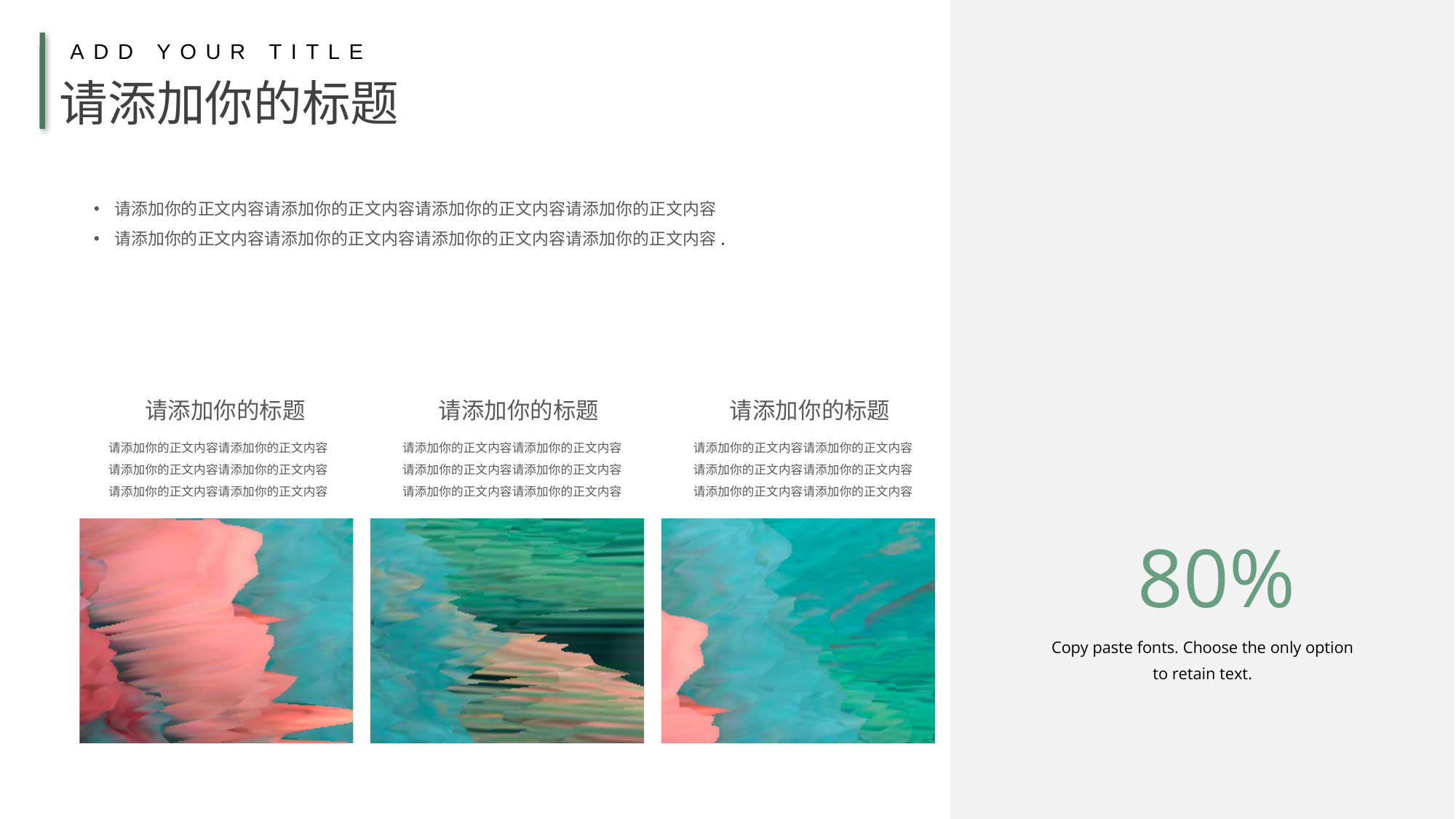

ADD YOUR TITLE
请添加你的标题
请添加你的正文内容请添加你的正文内容请添加你的正文内容请添加你的正文内容
请添加你的正文内容请添加你的正文内容请添加你的正文内容请添加你的正文内容.
请添加你的标题
请添加你的标题
请添加你的标题
请添加你的正文内容请添加你的正文内容
请添加你的正文内容请添加你的正文内容
请添加你的正文内容请添加你的正文内容

请添加你的正文内容请添加你的正文内容
请添加你的正文内容请添加你的正文内容
请添加你的正文内容请添加你的正文内容

请添加你的正文内容请添加你的正文内容
请添加你的正文内容请添加你的正文内容
请添加你的正文内容请添加你的正文内容

80%

Copy paste fonts. Choose the only option to retain text.